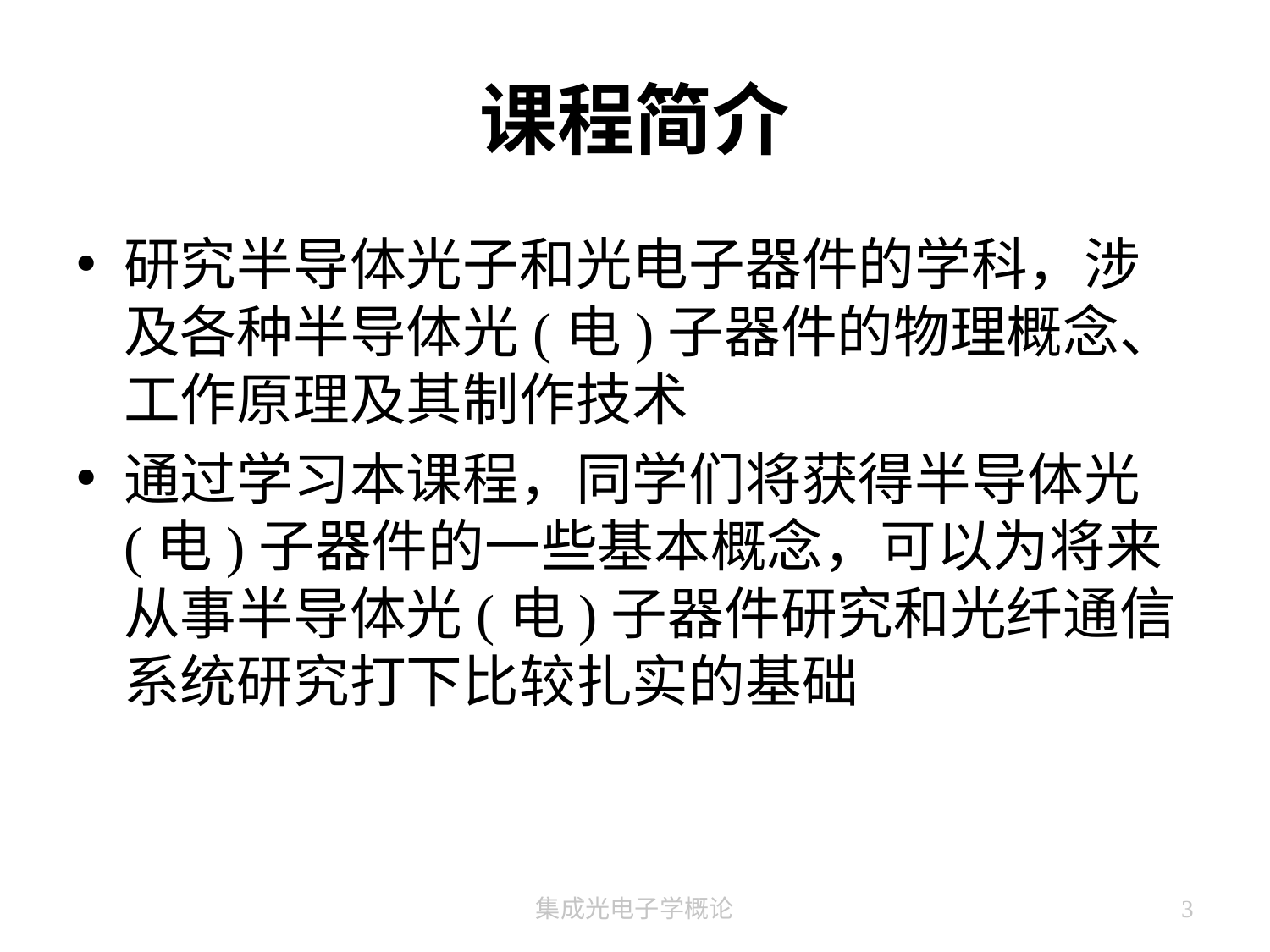

# 课程简介
研究半导体光子和光电子器件的学科，涉及各种半导体光(电)子器件的物理概念、工作原理及其制作技术
通过学习本课程，同学们将获得半导体光(电)子器件的一些基本概念，可以为将来从事半导体光(电)子器件研究和光纤通信系统研究打下比较扎实的基础

集成光电子学概论
3